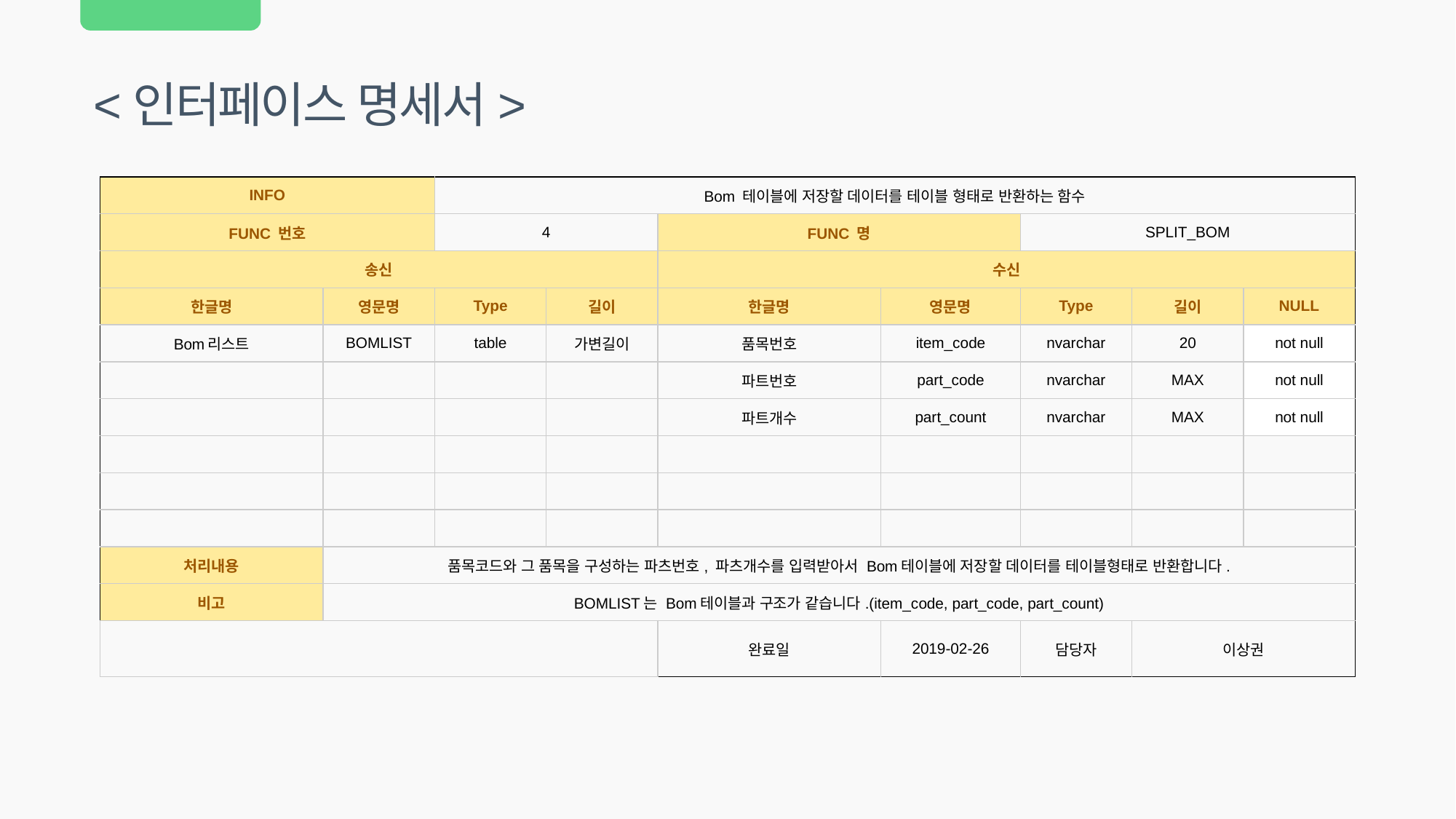

<인터페이스 명세서>
| INFO |  | Bom 테이블에 저장할 데이터를 테이블 형태로 반환하는 함수 |  |  |  |  |  |  |
| --- | --- | --- | --- | --- | --- | --- | --- | --- |
| FUNC 번호 |  | 4 |  | FUNC 명 |  | SPLIT\_BOM |  |  |
| 송신 |  |  |  | 수신 |  |  |  |  |
| 한글명 | 영문명 | Type | 길이 | 한글명 | 영문명 | Type | 길이 | NULL |
| Bom리스트 | BOMLIST | table | 가변길이 | 품목번호 | item\_code | nvarchar | 20 | not null |
|  |  |  |  | 파트번호 | part\_code | nvarchar | MAX | not null |
|  |  |  |  | 파트개수 | part\_count | nvarchar | MAX | not null |
|  |  |  |  |  |  |  |  |  |
|  |  |  |  |  |  |  |  |  |
|  |  |  |  |  |  |  |  |  |
| 처리내용 | 품목코드와 그 품목을 구성하는 파츠번호, 파츠개수를 입력받아서 Bom테이블에 저장할 데이터를 테이블형태로 반환합니다. |  |  |  |  |  |  |  |
| 비고 | BOMLIST는 Bom테이블과 구조가 같습니다.(item\_code, part\_code, part\_count) |  |  |  |  |  |  |  |
|  |  |  |  | 완료일 | 2019-02-26 | 담당자 | 이상권 |  |